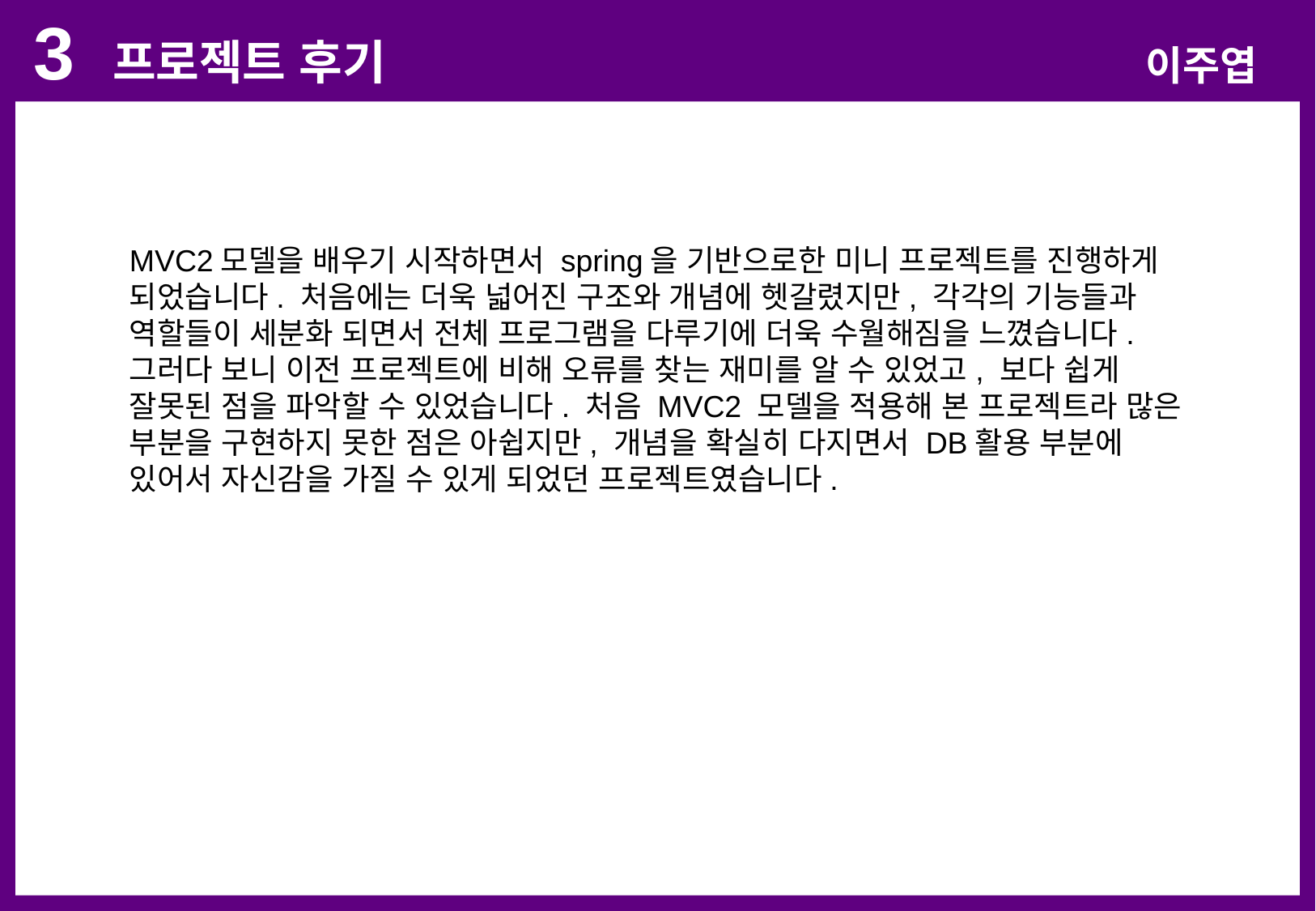

3  프로젝트 후기
이주엽

MVC2모델을 배우기 시작하면서 spring을 기반으로한 미니 프로젝트를 진행하게 되었습니다. 처음에는 더욱 넓어진 구조와 개념에 헷갈렸지만, 각각의 기능들과 역할들이 세분화 되면서 전체 프로그램을 다루기에 더욱 수월해짐을 느꼈습니다. 그러다 보니 이전 프로젝트에 비해 오류를 찾는 재미를 알 수 있었고, 보다 쉽게 잘못된 점을 파악할 수 있었습니다. 처음 MVC2 모델을 적용해 본 프로젝트라 많은 부분을 구현하지 못한 점은 아쉽지만, 개념을 확실히 다지면서 DB활용 부분에 있어서 자신감을 가질 수 있게 되었던 프로젝트였습니다.